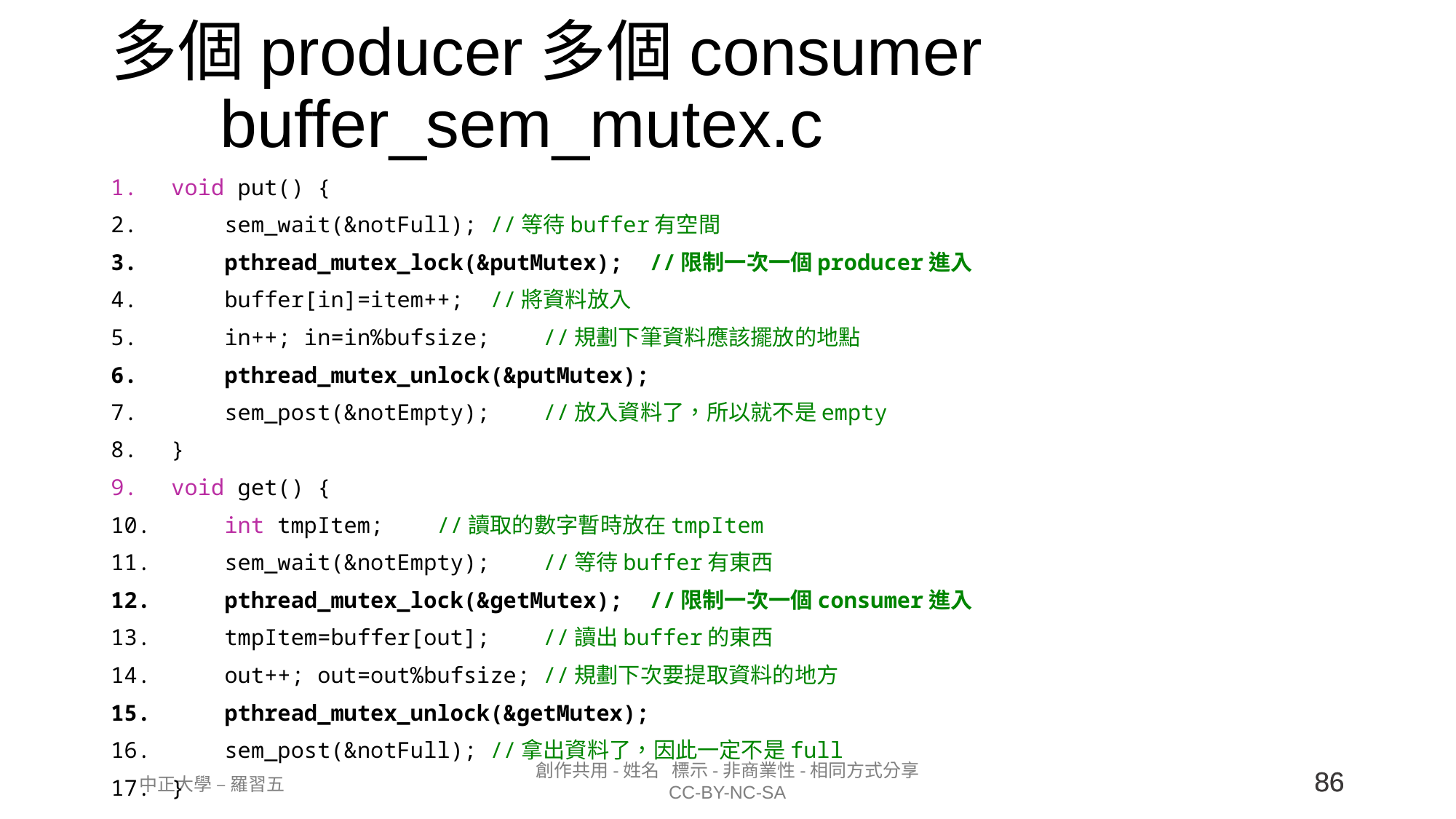

# 多個producer多個consumer buffer_sem_mutex.c
void put() {
    sem_wait(&notFull); //等待buffer有空間
    pthread_mutex_lock(&putMutex);  //限制一次一個producer進入
    buffer[in]=item++;  //將資料放入
    in++; in=in%bufsize;    //規劃下筆資料應該擺放的地點
    pthread_mutex_unlock(&putMutex);
    sem_post(&notEmpty);    //放入資料了，所以就不是empty
}
void get() {
    int tmpItem;    //讀取的數字暫時放在tmpItem
    sem_wait(&notEmpty);    //等待buffer有東西
    pthread_mutex_lock(&getMutex);  //限制一次一個consumer進入
    tmpItem=buffer[out];    //讀出buffer的東西
    out++; out=out%bufsize; //規劃下次要提取資料的地方
    pthread_mutex_unlock(&getMutex);
    sem_post(&notFull); //拿出資料了，因此一定不是full
}